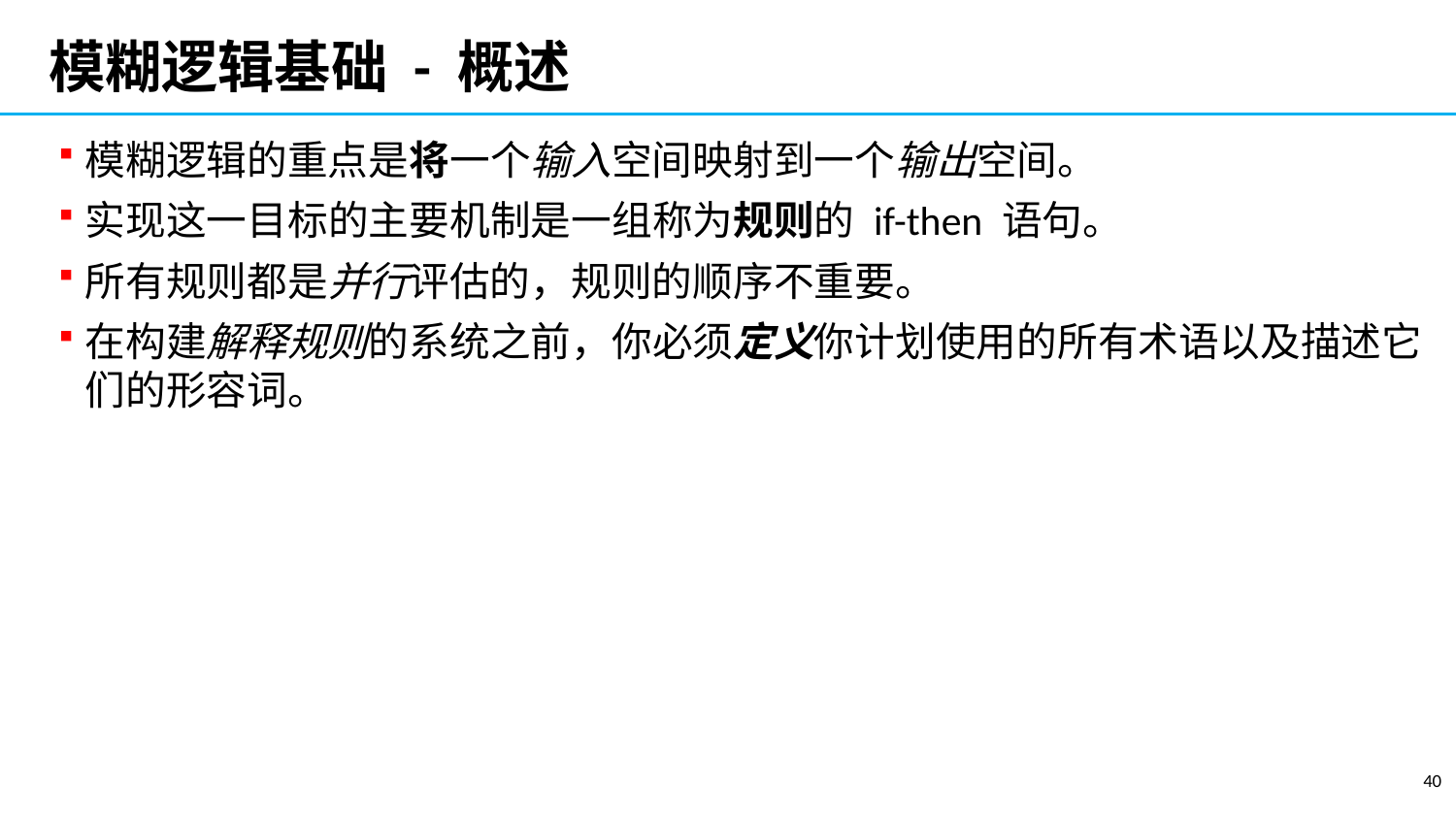

# 模糊逻辑基础 - 概述

模糊逻辑的重点是将一个输入空间映射到一个输出空间。
实现这一目标的主要机制是一组称为规则的 if-then 语句。
所有规则都是并行评估的，规则的顺序不重要。
在构建解释规则的系统之前，你必须定义你计划使用的所有术语以及描述它们的形容词。
40